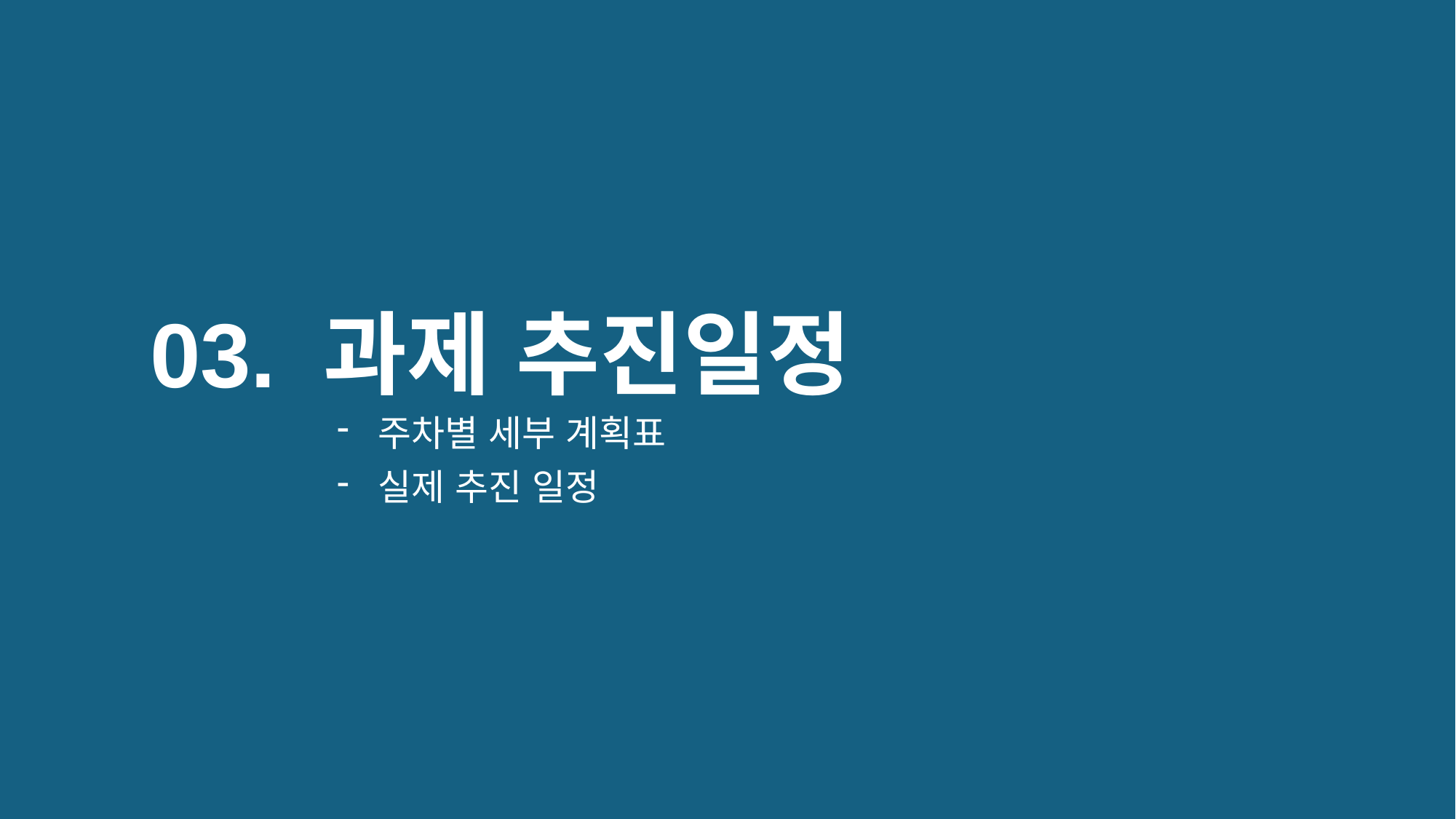

# 03. 과제 추진일정
주차별 세부 계획표
실제 추진 일정